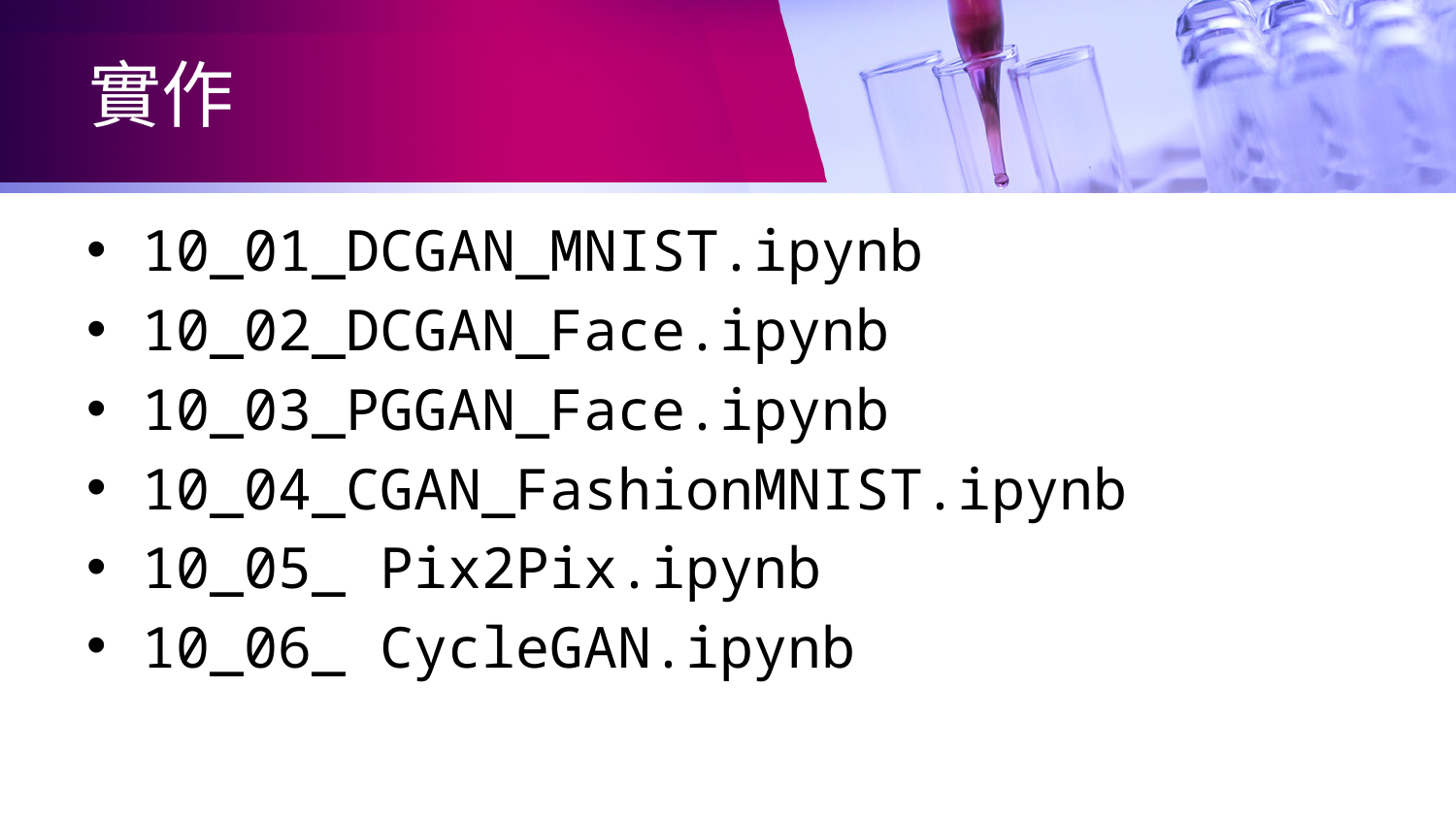

# 實作
10_01_DCGAN_MNIST.ipynb
10_02_DCGAN_Face.ipynb
10_03_PGGAN_Face.ipynb
10_04_CGAN_FashionMNIST.ipynb
10_05_ Pix2Pix.ipynb
10_06_ CycleGAN.ipynb